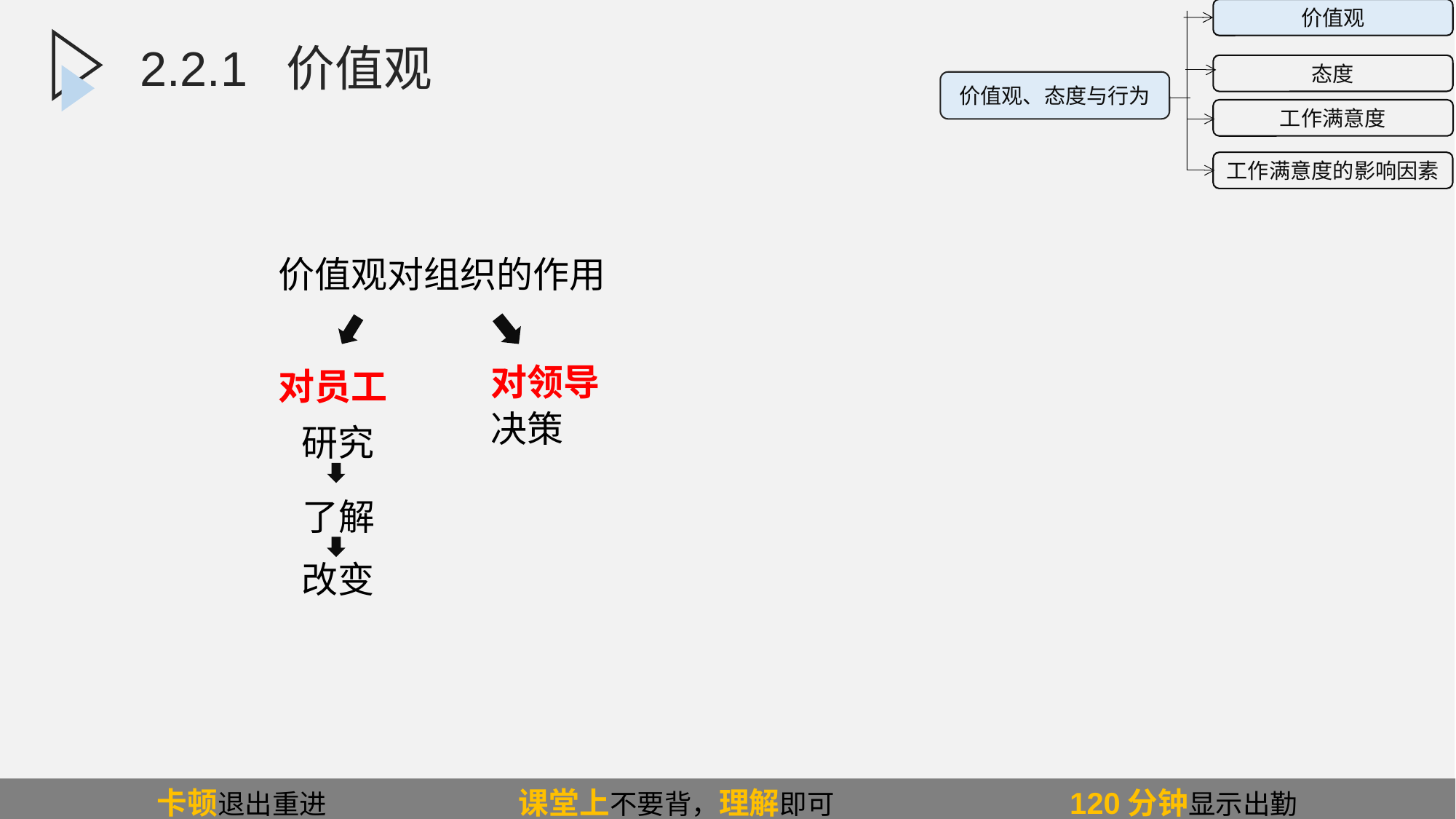

价值观
态度

工作满意度
工作满意度的影响因素
价值观、态度与行为
2.2.1.4价值观的作用
2.2.1  价值观
价值观对组织的作用

对领导
对员工
决策
研究

了解

改变